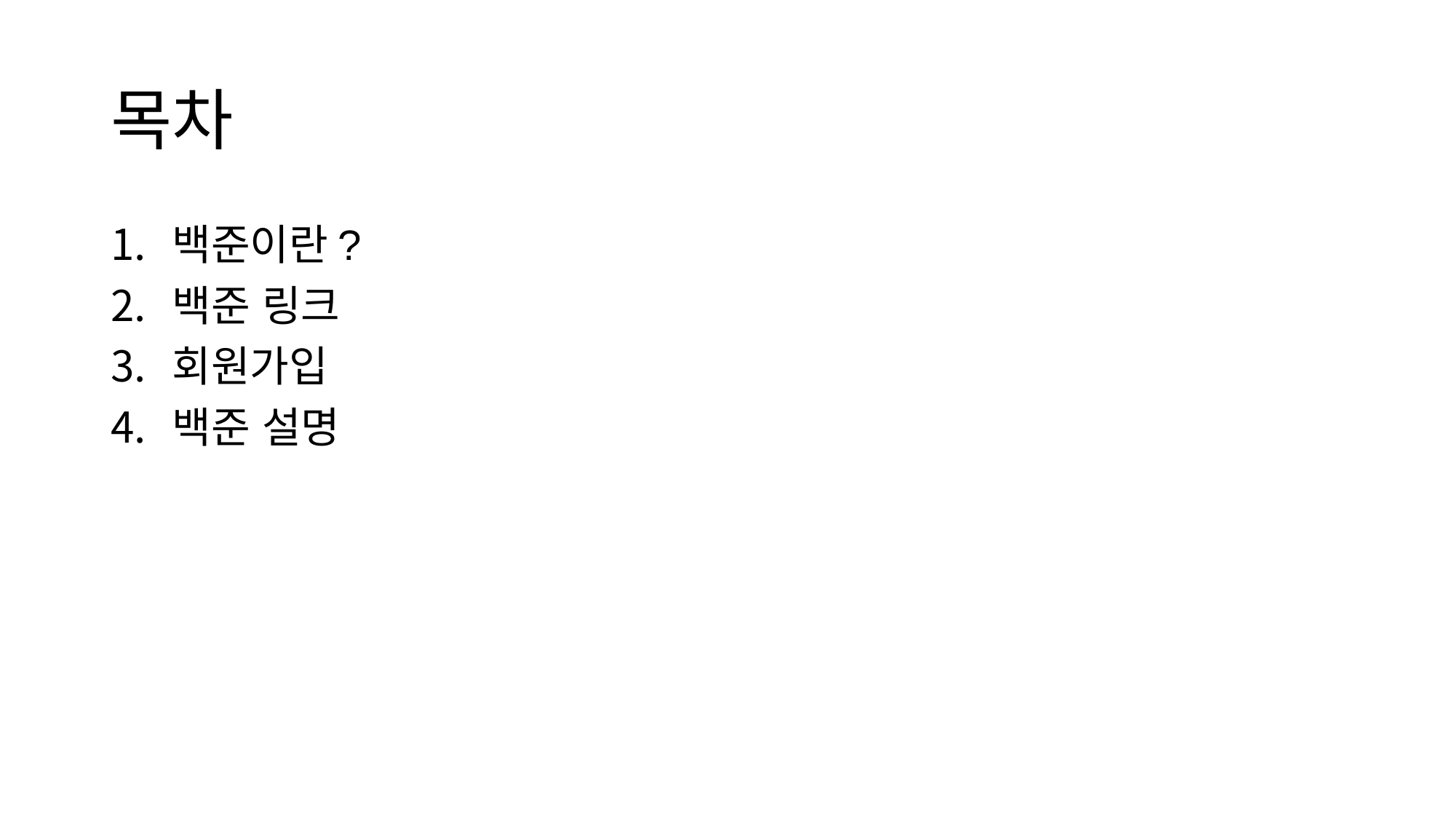

# 목차
백준이란?
백준 링크
회원가입
백준 설명